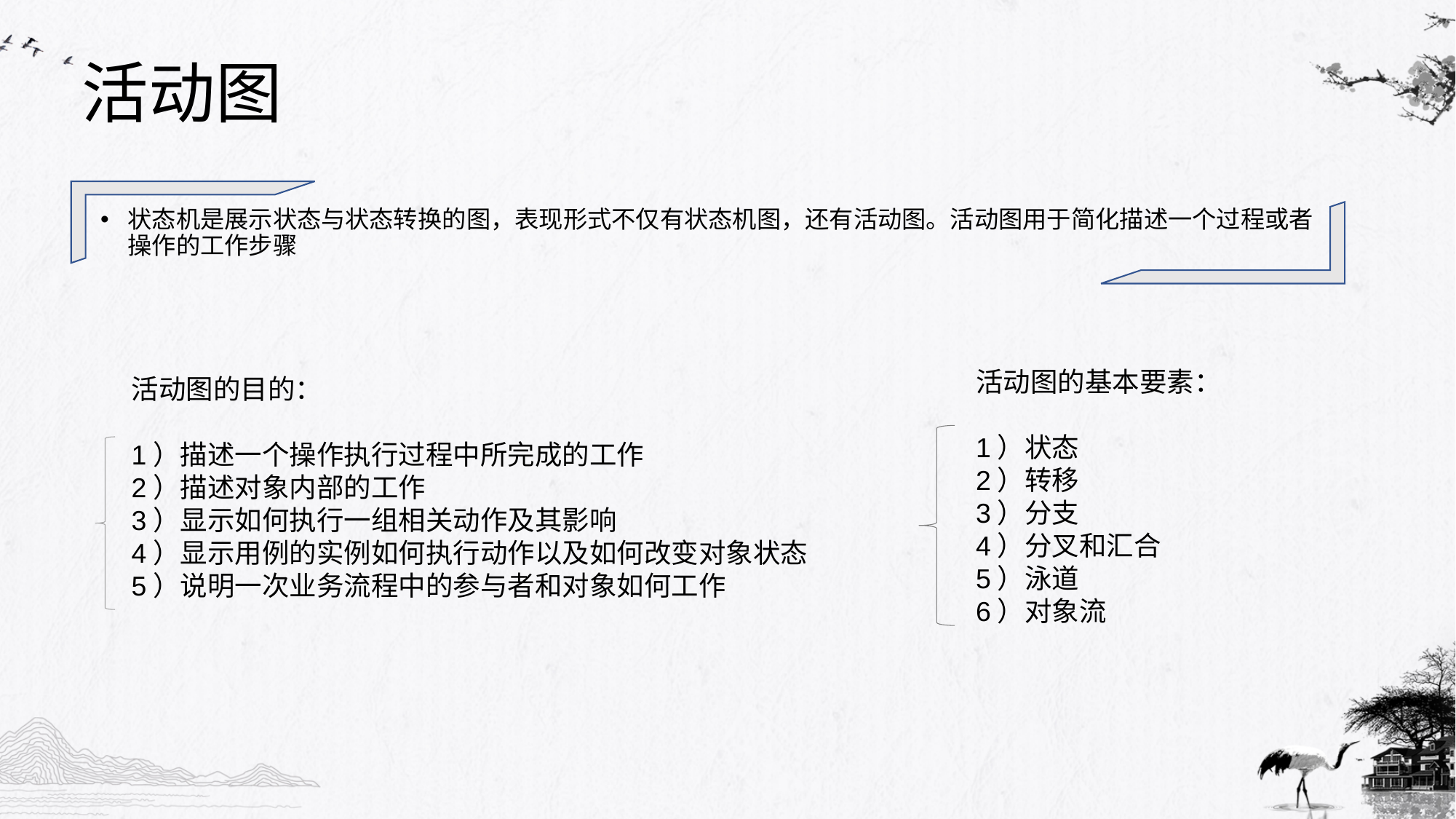

# 活动图

状态机是展示状态与状态转换的图，表现形式不仅有状态机图，还有活动图。活动图用于简化描述一个过程或者操作的工作步骤

活动图的基本要素：

1）状态
2）转移
3）分支
4）分叉和汇合
5）泳道
6）对象流
活动图的目的：

1）描述一个操作执行过程中所完成的工作
2）描述对象内部的工作
3）显示如何执行一组相关动作及其影响
4）显示用例的实例如何执行动作以及如何改变对象状态
5）说明一次业务流程中的参与者和对象如何工作